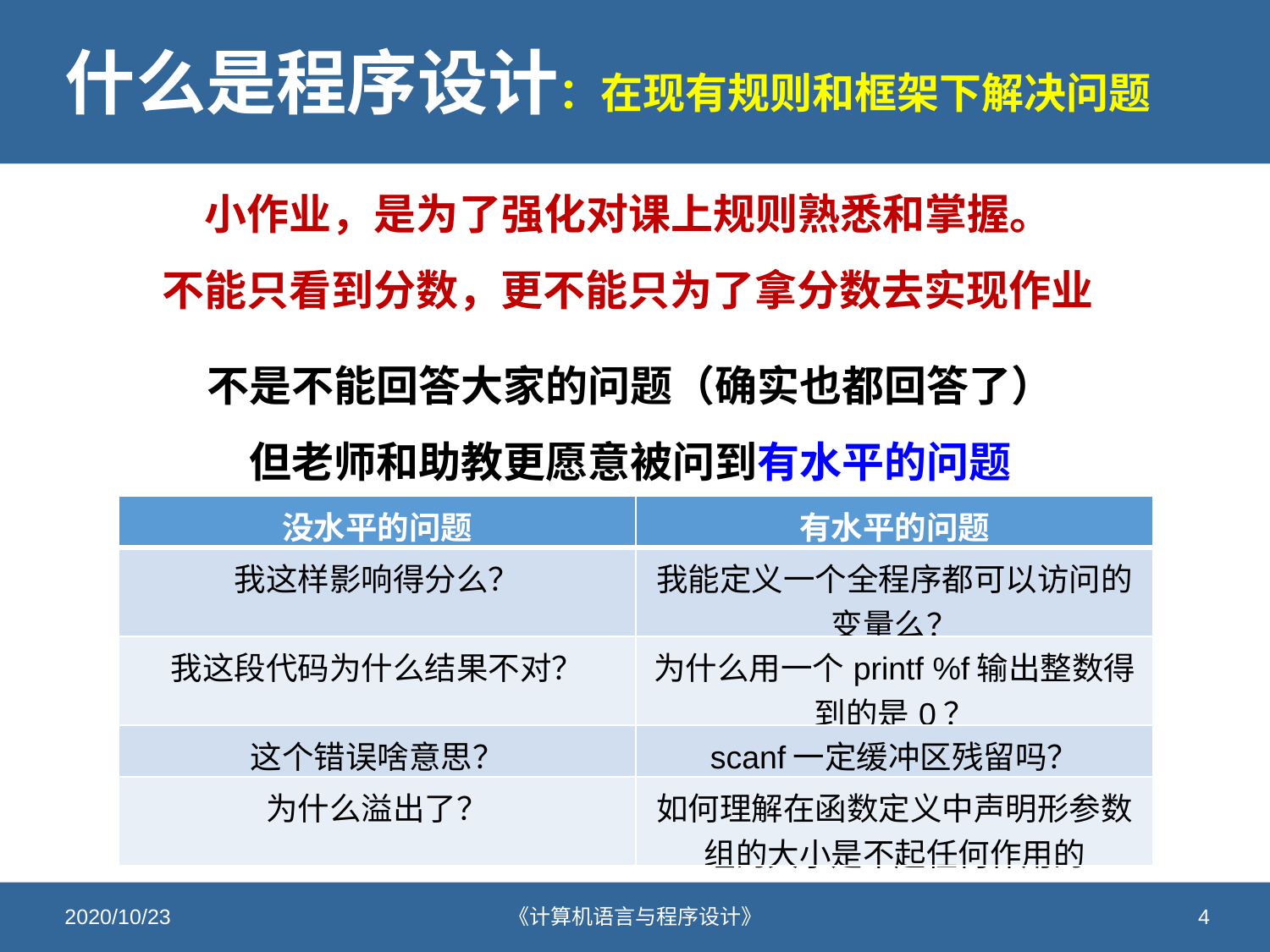

# 什么是程序设计：在现有规则和框架下解决问题
小作业，是为了强化对课上规则熟悉和掌握。
不能只看到分数，更不能只为了拿分数去实现作业
不是不能回答大家的问题（确实也都回答了）
但老师和助教更愿意被问到有水平的问题
| 没水平的问题 | 有水平的问题 |
| --- | --- |
| 我这样影响得分么？ | 我能定义一个全程序都可以访问的变量么？ |
| 我这段代码为什么结果不对？ | 为什么用一个printf %f输出整数得到的是0？ |
| 这个错误啥意思？ | scanf一定缓冲区残留吗？ |
| 为什么溢出了？ | 如何理解在函数定义中声明形参数组的大小是不起任何作用的 |
2020/10/23
《计算机语言与程序设计》
4